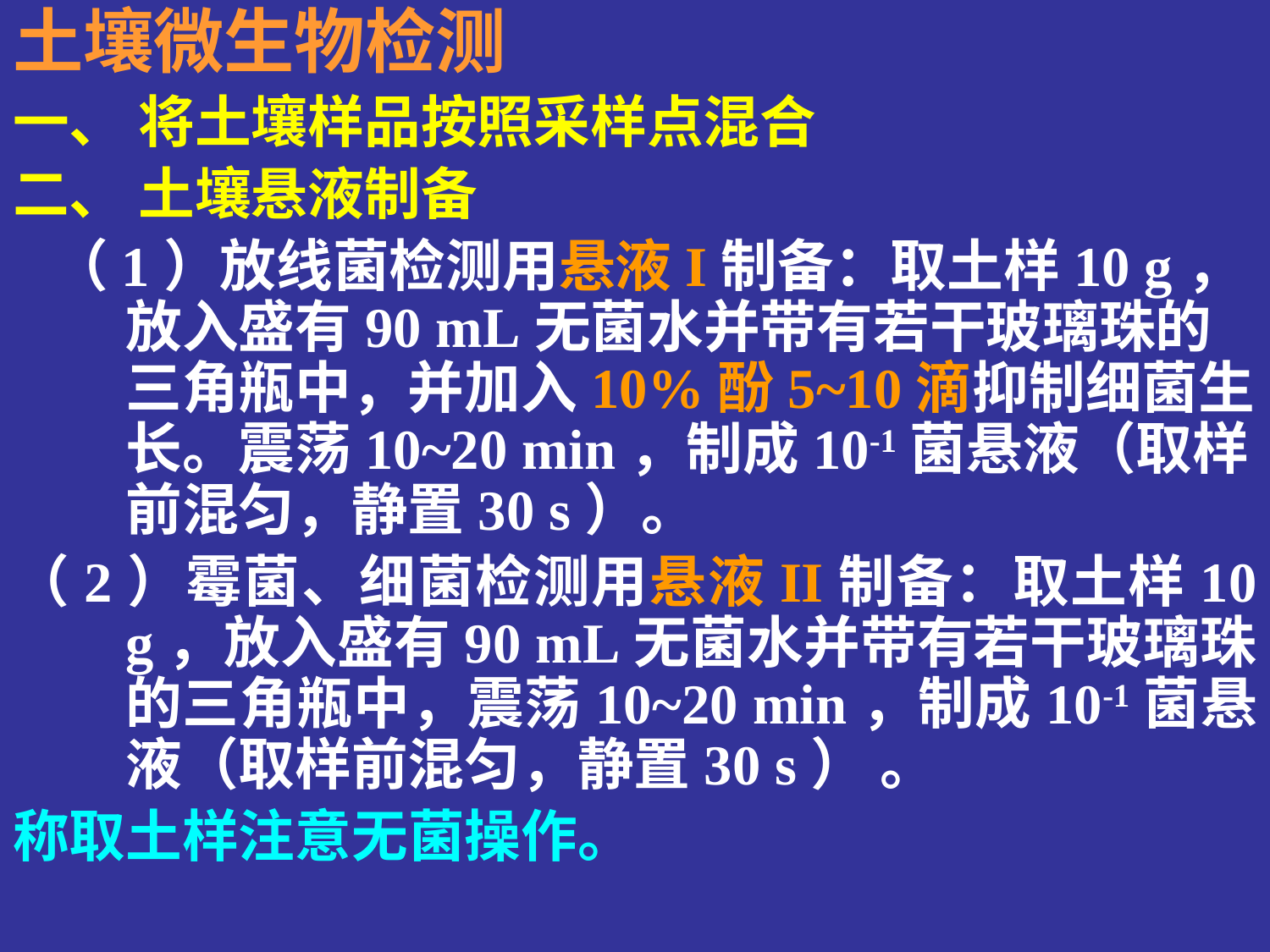

土壤微生物检测
一、 将土壤样品按照采样点混合
二、 土壤悬液制备
  （1）放线菌检测用悬液I制备：取土样10 g，放入盛有90 mL无菌水并带有若干玻璃珠的三角瓶中，并加入10%酚5~10滴抑制细菌生长。震荡10~20 min，制成10-1菌悬液（取样前混匀，静置30 s）。
（2）霉菌、细菌检测用悬液II制备：取土样10 g，放入盛有90 mL无菌水并带有若干玻璃珠的三角瓶中，震荡10~20 min，制成10-1菌悬液（取样前混匀，静置30 s） 。
称取土样注意无菌操作。